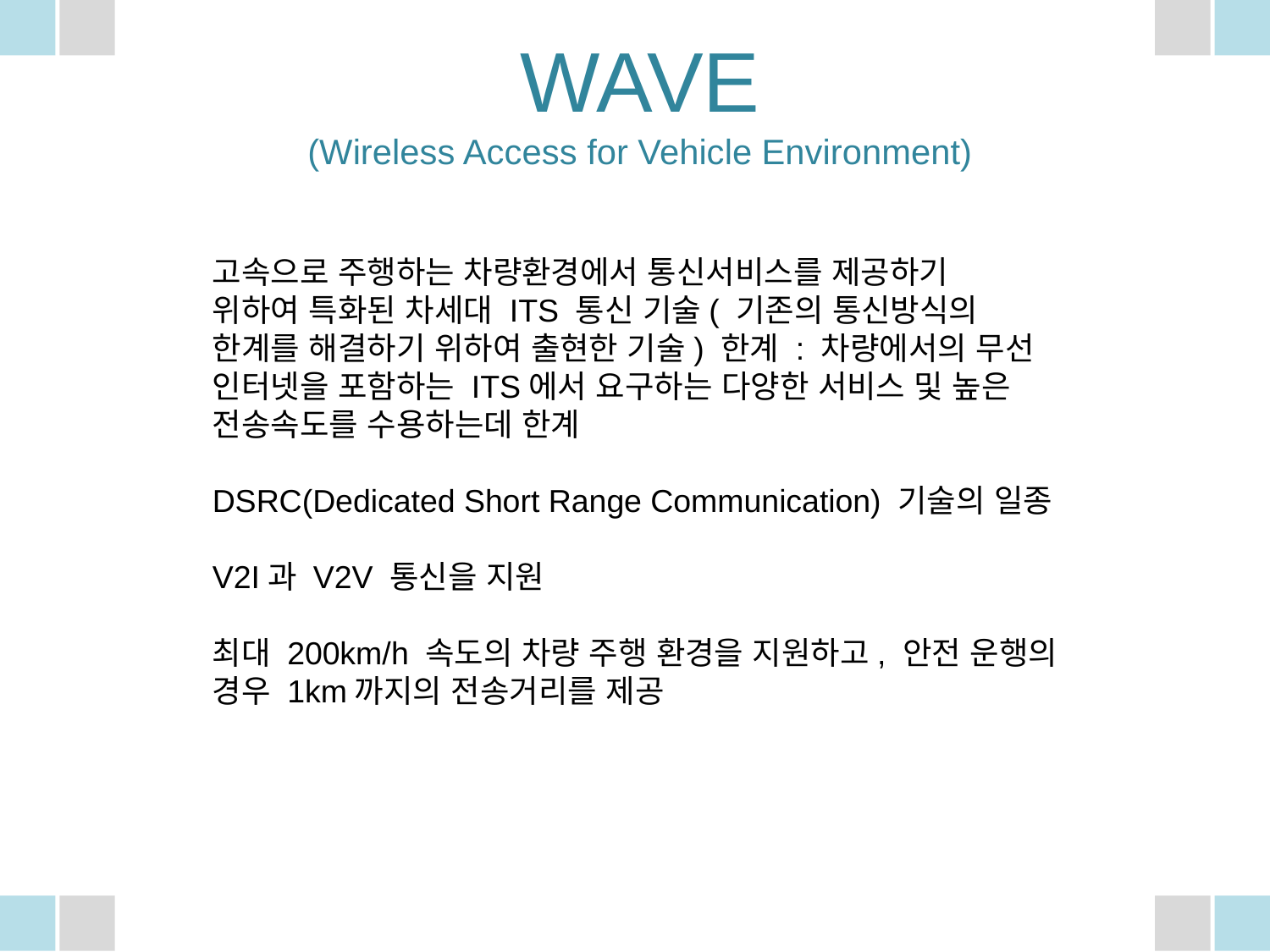

WAVE
(Wireless Access for Vehicle Environment)
고속으로 주행하는 차량환경에서 통신서비스를 제공하기
위하여 특화된 차세대 ITS 통신 기술( 기존의 통신방식의 한계를 해결하기 위하여 출현한 기술) 한계 : 차량에서의 무선 인터넷을 포함하는 ITS에서 요구하는 다양한 서비스 및 높은 전송속도를 수용하는데 한계

DSRC(Dedicated Short Range Communication) 기술의 일종

V2I과 V2V 통신을 지원

최대 200km/h 속도의 차량 주행 환경을 지원하고, 안전 운행의 경우 1km까지의 전송거리를 제공